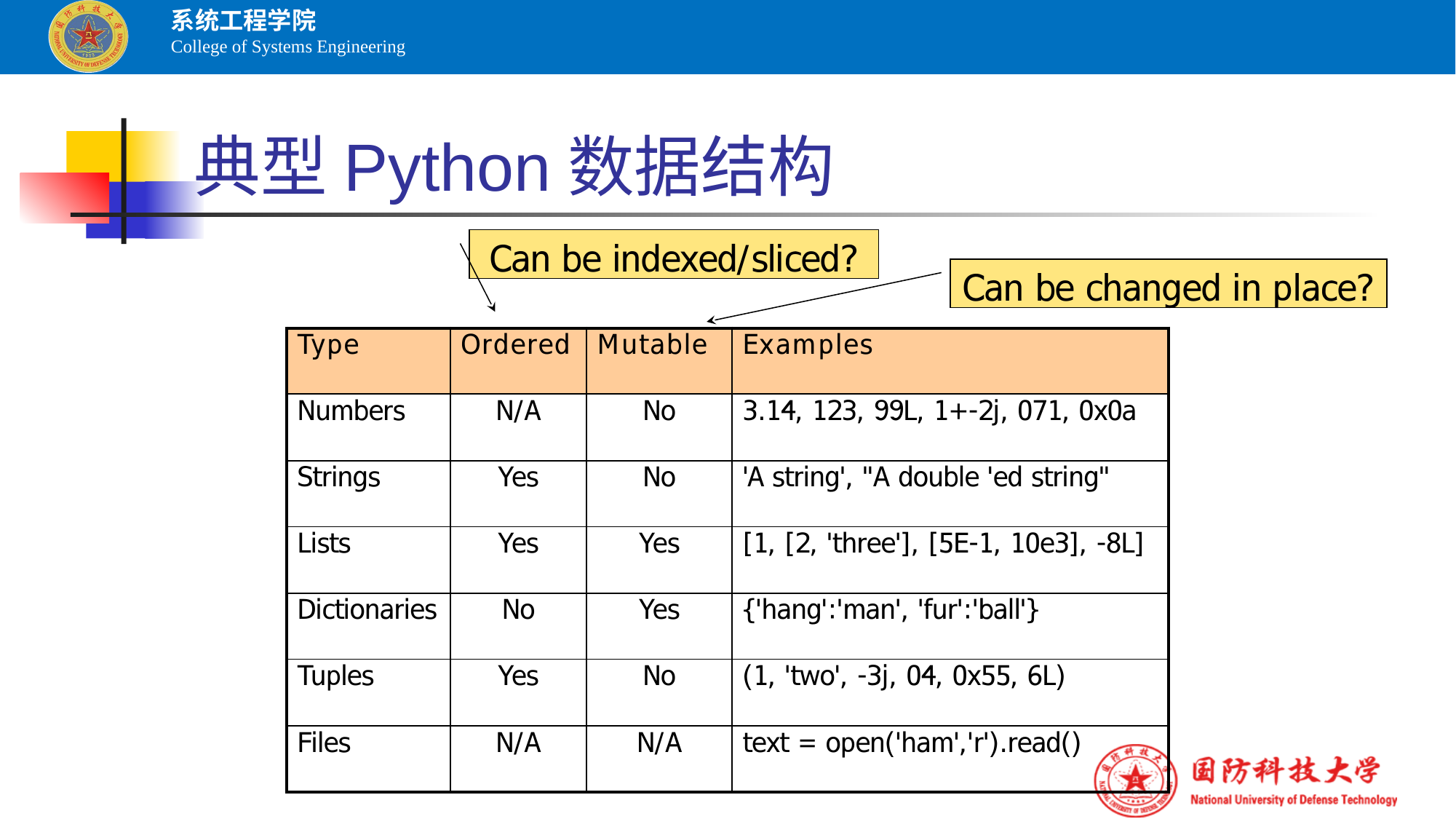

# 典型Python数据结构
Can be indexed/sliced?
Can be changed in place?
| Type | Ordered | Mutable | Examples |
| --- | --- | --- | --- |
| Numbers | N/A | No | 3.14, 123, 99L, 1+-2j, 071, 0x0a |
| Strings | Yes | No | 'A string', "A double 'ed string" |
| Lists | Yes | Yes | [1, [2, 'three'], [5E-1, 10e3], -8L] |
| Dictionaries | No | Yes | {'hang':'man', 'fur':'ball'} |
| Tuples | Yes | No | (1, 'two', -3j, 04, 0x55, 6L) |
| Files | N/A | N/A | text = open('ham','r').read() |
51